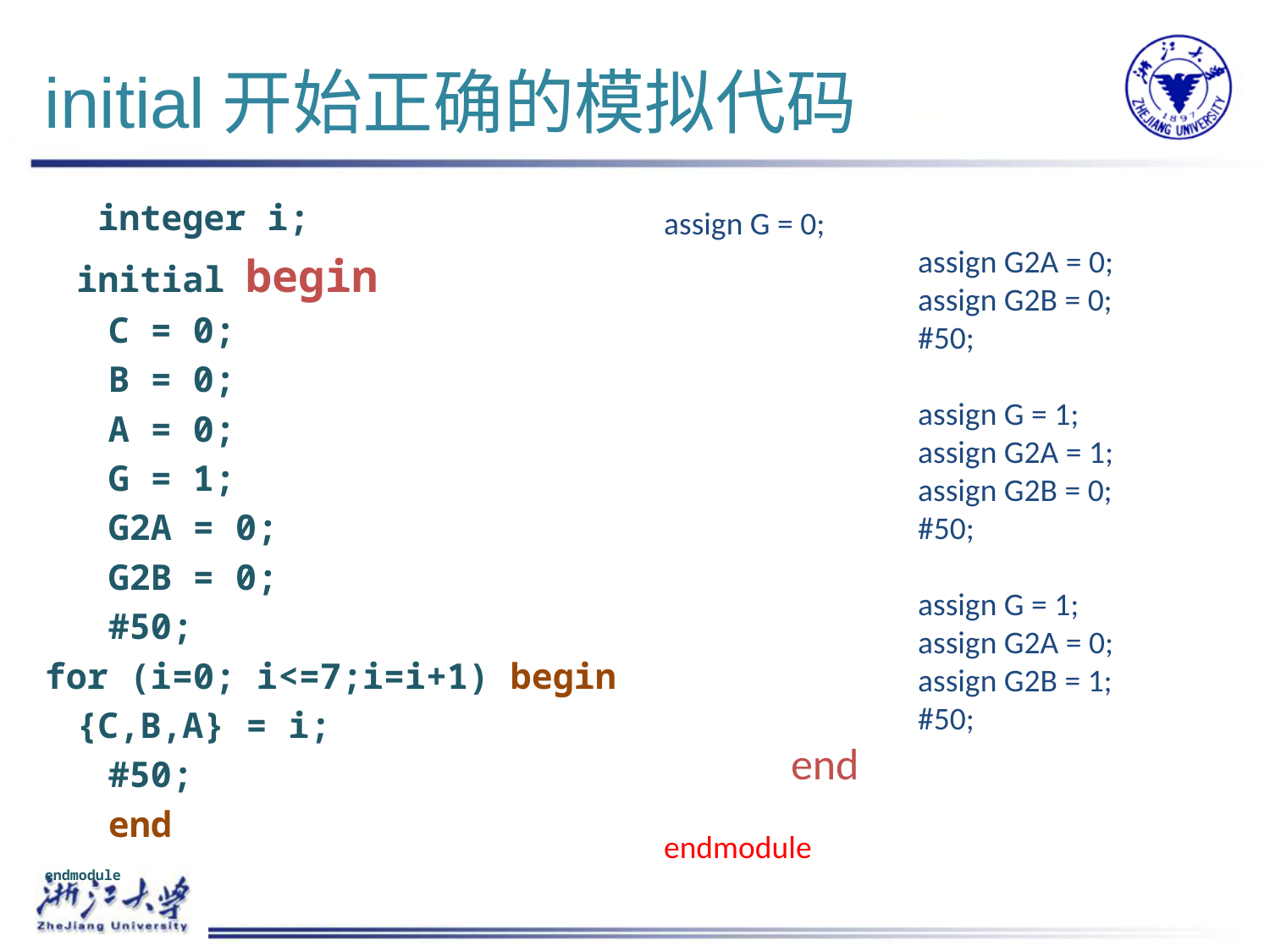

# initial开始正确的模拟代码
  integer i;
	initial begin
		C = 0;
		B = 0;
		A = 0;
		G = 1;
		G2A = 0;
		G2B = 0;
		#50;
for (i=0; i<=7;i=i+1) begin
	{C,B,A} = i;
		#50;
		end

endmodule
assign G = 0;
		assign G2A = 0;
		assign G2B = 0;
		#50;

		assign G = 1;
		assign G2A = 1;
		assign G2B = 0;
		#50;

		assign G = 1;
		assign G2A = 0;
		assign G2B = 1;
		#50;
	end

endmodule